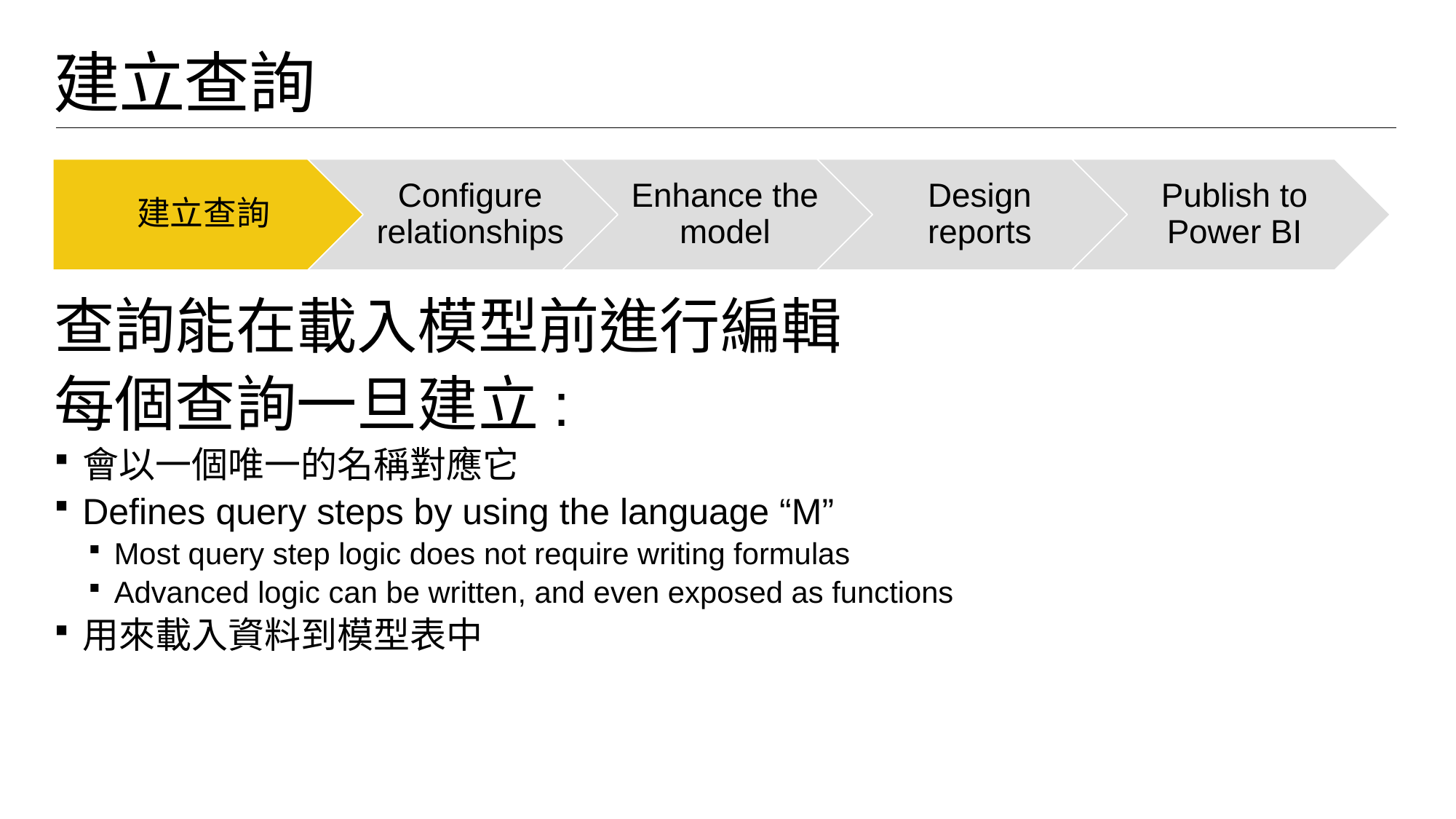

# 建立查詢

建立查詢
Configure relationships
Enhance the model
Design reports
Publish to Power BI
查詢能在載入模型前進行編輯
每個查詢一旦建立:
會以一個唯一的名稱對應它
Defines query steps by using the language “M”
Most query step logic does not require writing formulas
Advanced logic can be written, and even exposed as functions
用來載入資料到模型表中